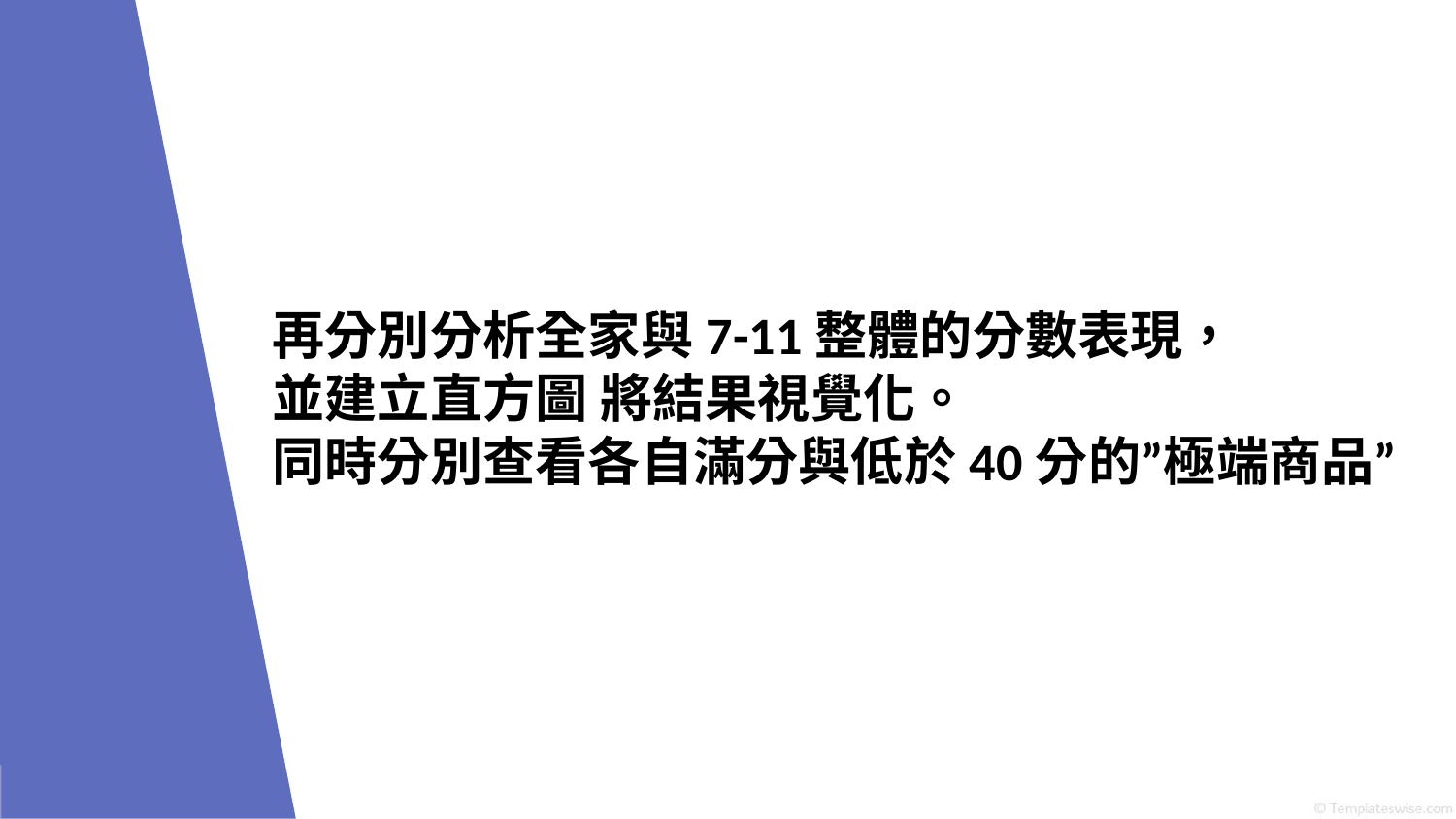

再分別分析全家與7-11整體的分數表現，
並建立直方圖 將結果視覺化。
同時分別查看各自滿分與低於40分的”極端商品”